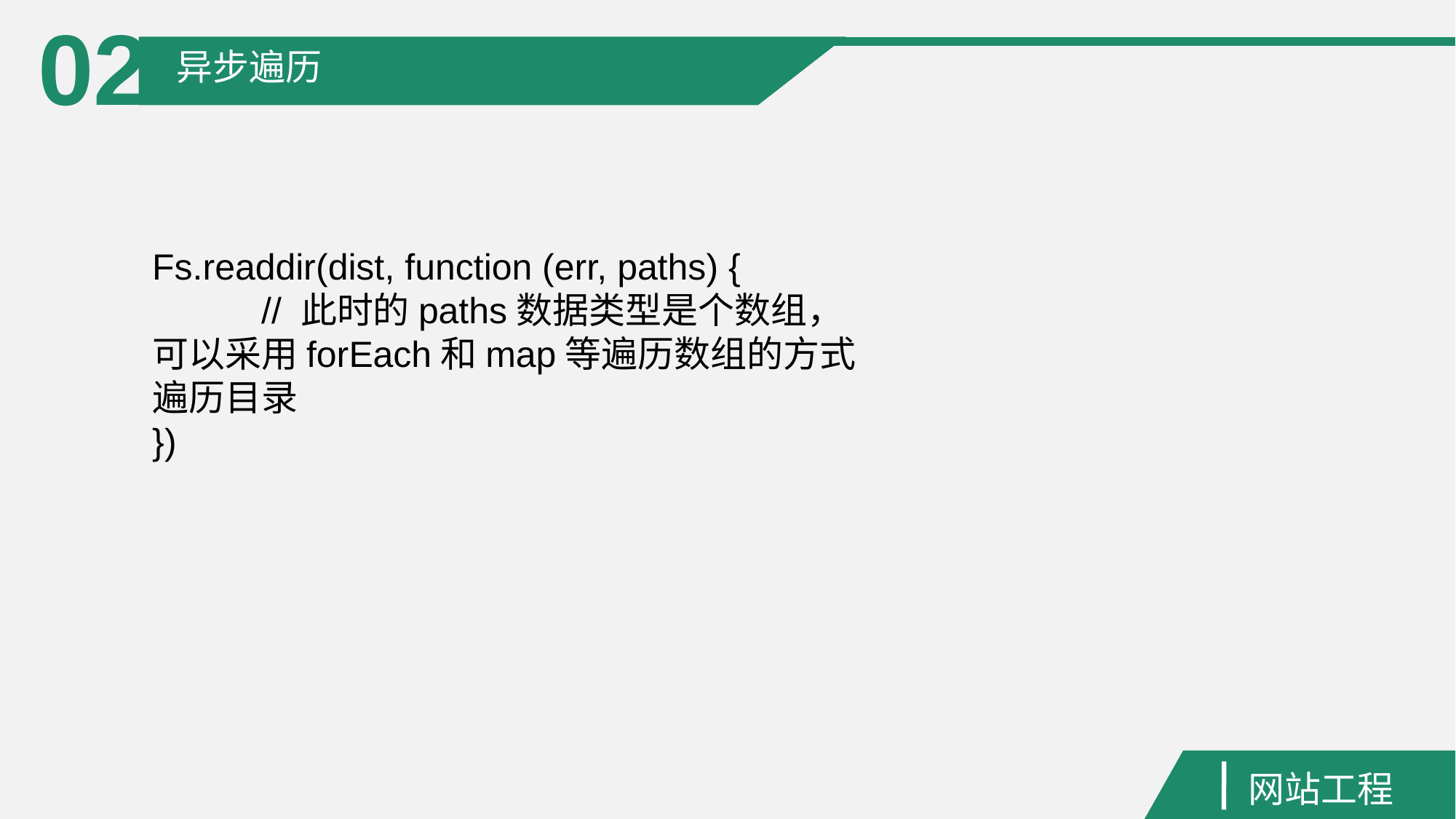

02

异步遍历
Fs.readdir(dist, function (err, paths) {
	// 此时的paths数据类型是个数组，可以采用forEach和map等遍历数组的方式遍历目录
})